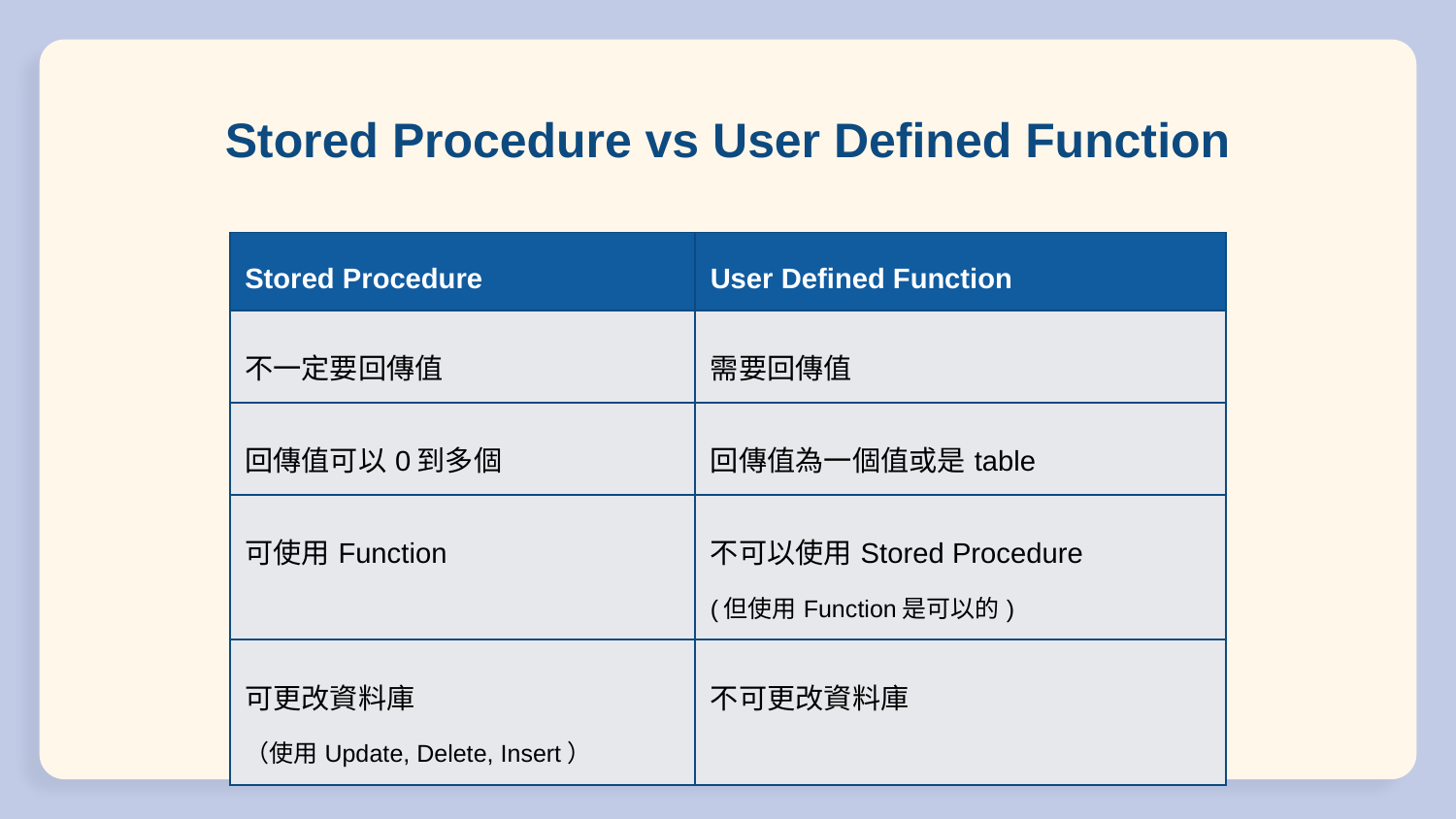

# Stored Procedure vs User Defined Function
| Stored Procedure | User Defined Function |
| --- | --- |
| 不一定要回傳值 | 需要回傳值 |
| 回傳值可以0到多個 | 回傳值為一個值或是table |
| 可使用Function | 不可以使用Stored Procedure  (但使用Function是可以的) |
| 可更改資料庫 （使用Update, Delete, Insert） | 不可更改資料庫 |